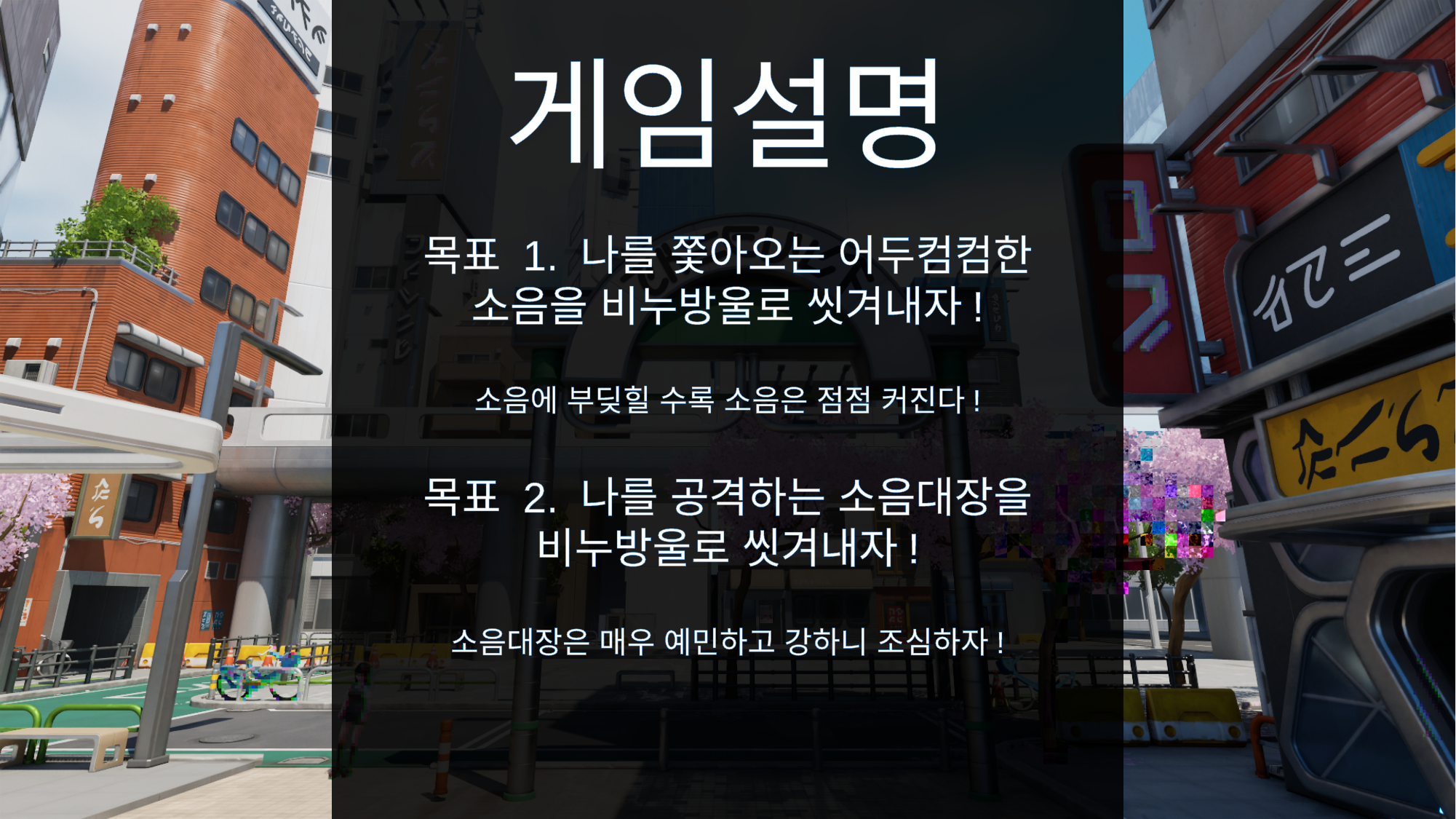

게임설명
목표 1. 나를 쫓아오는 어두컴컴한 소음을 비누방울로 씻겨내자!

소음에 부딪힐 수록 소음은 점점 커진다!
목표 2. 나를 공격하는 소음대장을 비누방울로 씻겨내자!

소음대장은 매우 예민하고 강하니 조심하자!